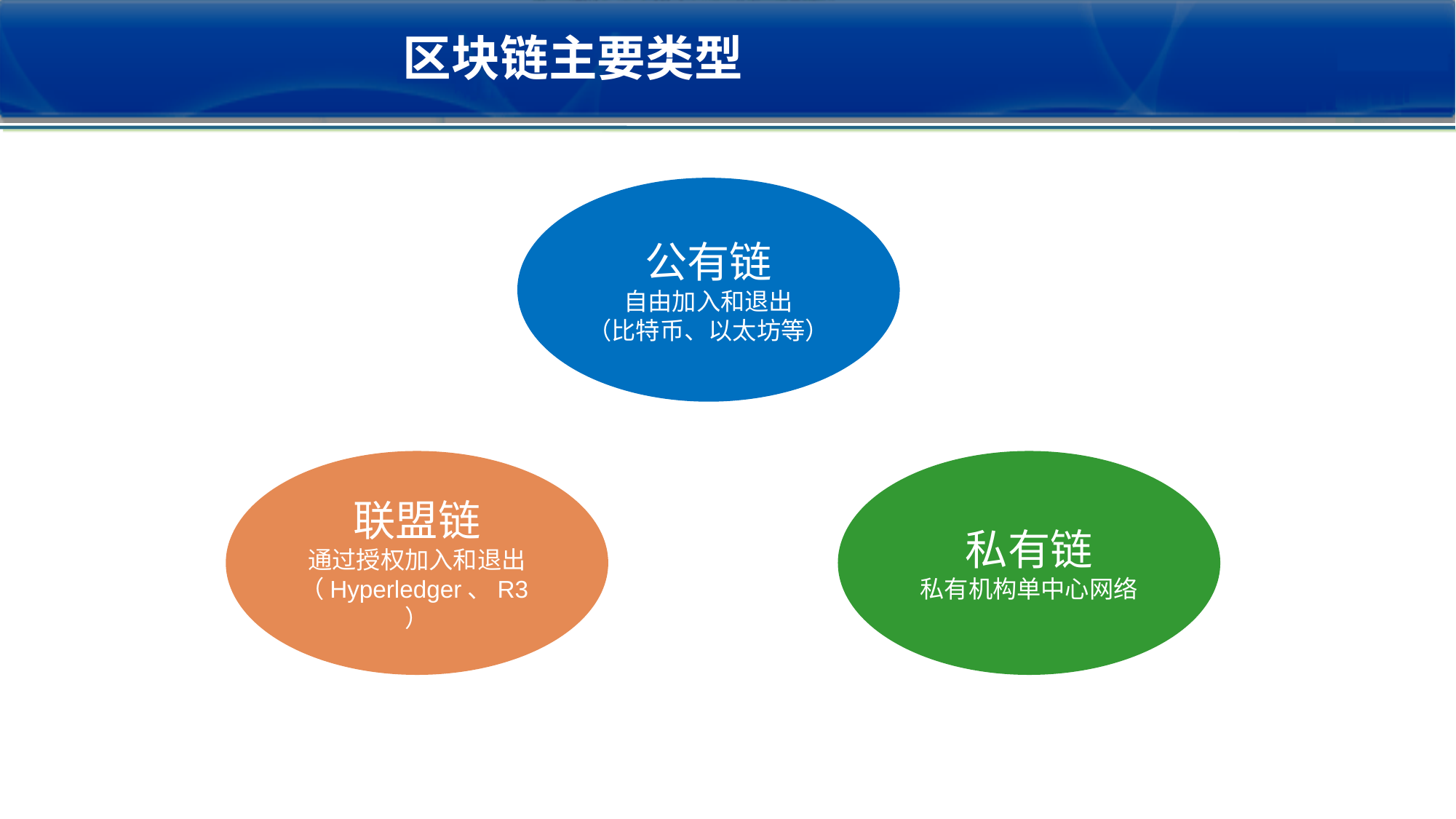

60
区块链主要类型
公有链
自由加入和退出
（比特币、以太坊等）
联盟链
通过授权加入和退出
（Hyperledger、R3）
私有链
私有机构单中心网络